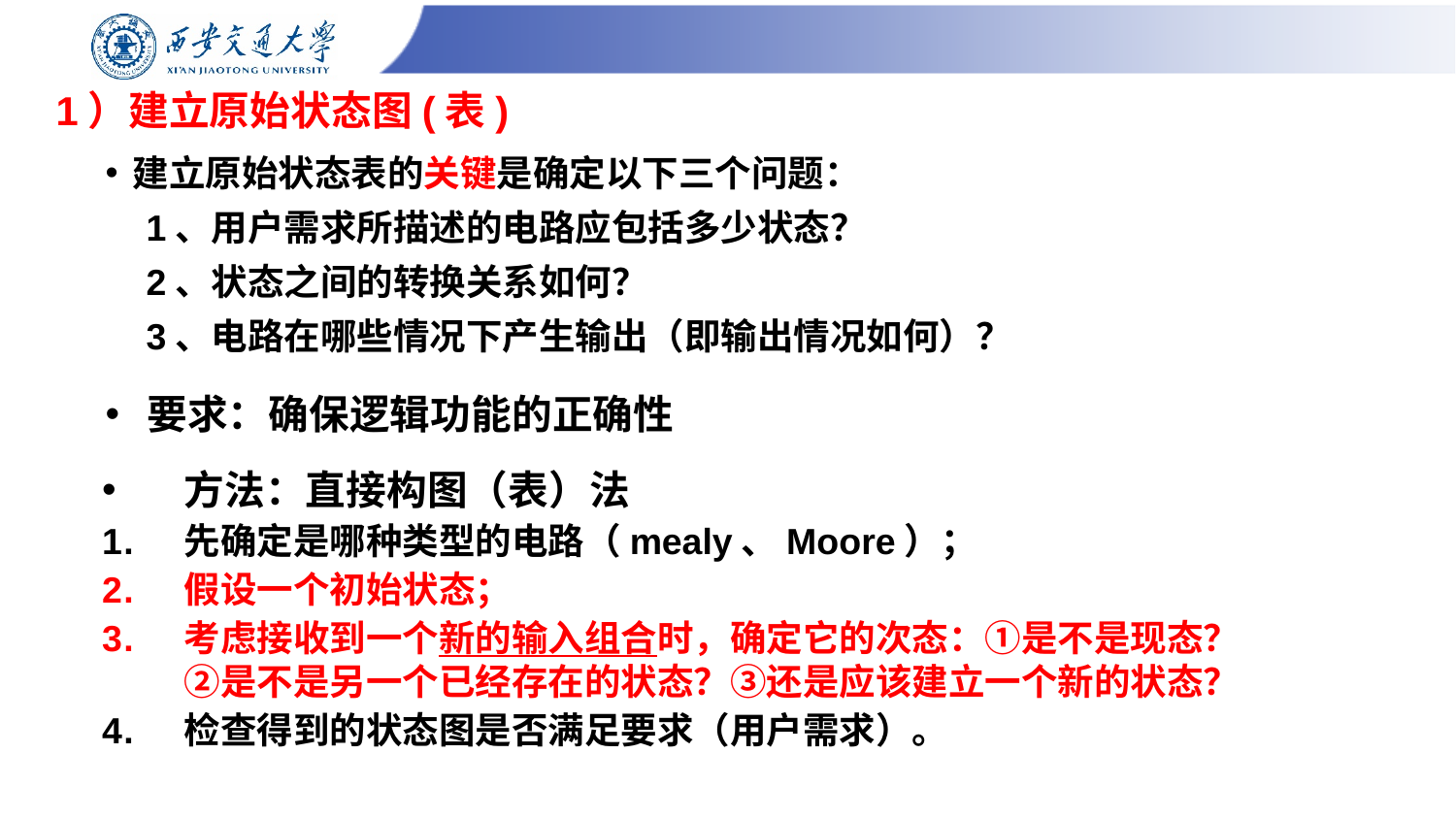

# 1）建立原始状态图(表)
建立原始状态表的关键是确定以下三个问题：
    1、用户需求所描述的电路应包括多少状态？
    2、状态之间的转换关系如何？
    3、电路在哪些情况下产生输出（即输出情况如何）？
  要求：确保逻辑功能的正确性
方法：直接构图（表）法
先确定是哪种类型的电路（mealy、Moore）；
假设一个初始状态；
考虑接收到一个新的输入组合时，确定它的次态：①是不是现态？②是不是另一个已经存在的状态？③还是应该建立一个新的状态？
检查得到的状态图是否满足要求（用户需求）。